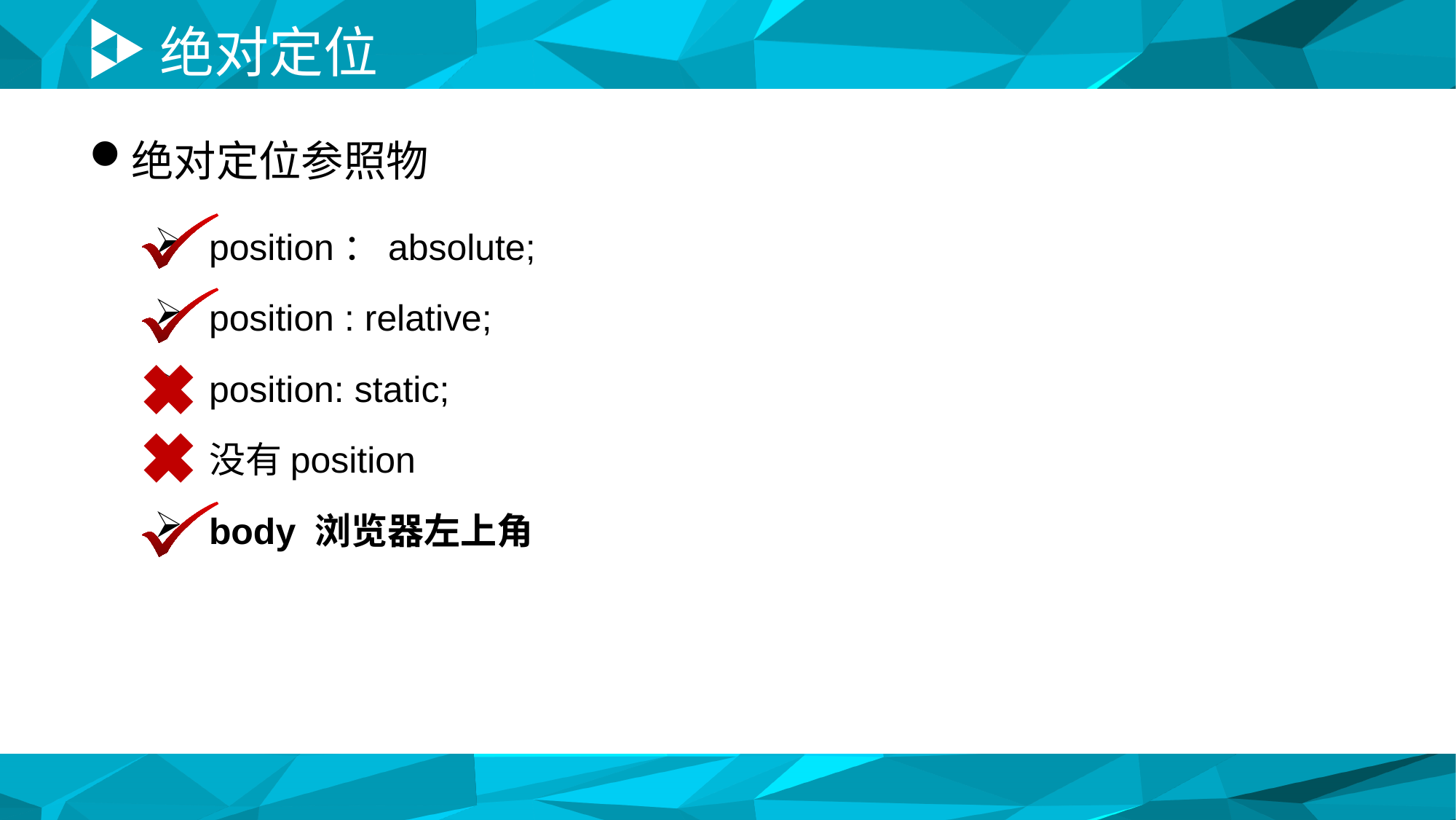

# 绝对定位
绝对定位参照物

position：absolute;
position : relative;
position: static;
没有position
body 浏览器左上角